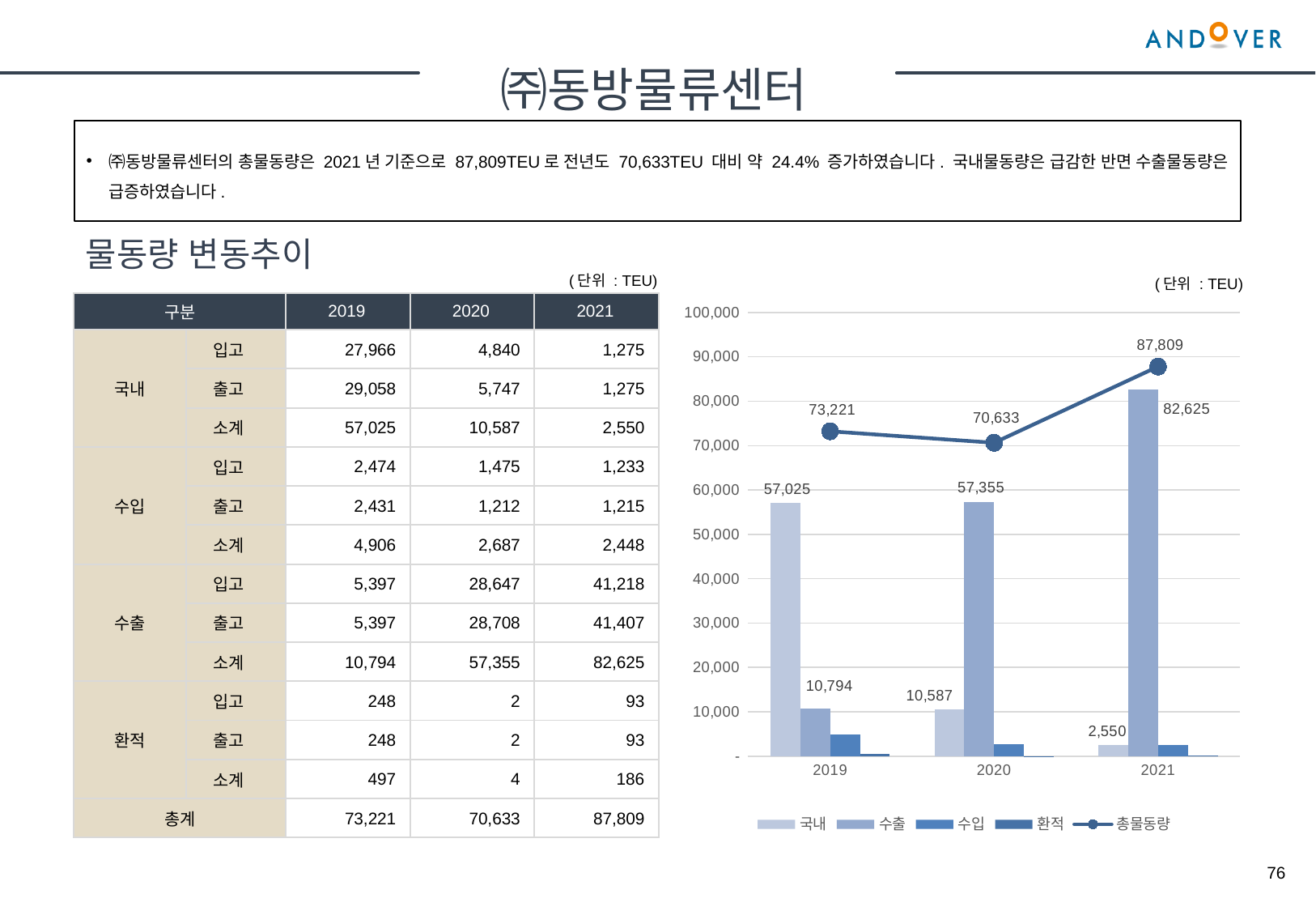

㈜동방물류센터
㈜동방물류센터의 총물동량은 2021년 기준으로 87,809TEU로 전년도 70,633TEU 대비 약 24.4% 증가하였습니다. 국내물동량은 급감한 반면 수출물동량은 급증하였습니다.
물동량 변동추이
(단위 : TEU)
(단위 : TEU)

### Chart

| Category | 국내 | 수출 | 수입 | 환적 | 총물동량 |
|---|---|---|---|---|---|
| 2019 | 57024.600000000006 | 10794.0 | 4905.6 | 496.6 | 73220.80000000002 |
| 2020 | 10587.0 | 57355.0 | 2687.0 | 4.0 | 70633.0 |
| 2021 | 2550.0 | 82625.0 | 2448.0 | 186.0 | 87809.0 |
| 구분 |  | 2019 | 2020 | 2021 |
| --- | --- | --- | --- | --- |
| 국내 | 입고 | 27,966 | 4,840 | 1,275 |
|  | 출고 | 29,058 | 5,747 | 1,275 |
|  | 소계 | 57,025 | 10,587 | 2,550 |
| 수입 | 입고 | 2,474 | 1,475 | 1,233 |
|  | 출고 | 2,431 | 1,212 | 1,215 |
|  | 소계 | 4,906 | 2,687 | 2,448 |
| 수출 | 입고 | 5,397 | 28,647 | 41,218 |
|  | 출고 | 5,397 | 28,708 | 41,407 |
|  | 소계 | 10,794 | 57,355 | 82,625 |
| 환적 | 입고 | 248 | 2 | 93 |
|  | 출고 | 248 | 2 | 93 |
|  | 소계 | 497 | 4 | 186 |
| 총계 |  | 73,221 | 70,633 | 87,809 |
76